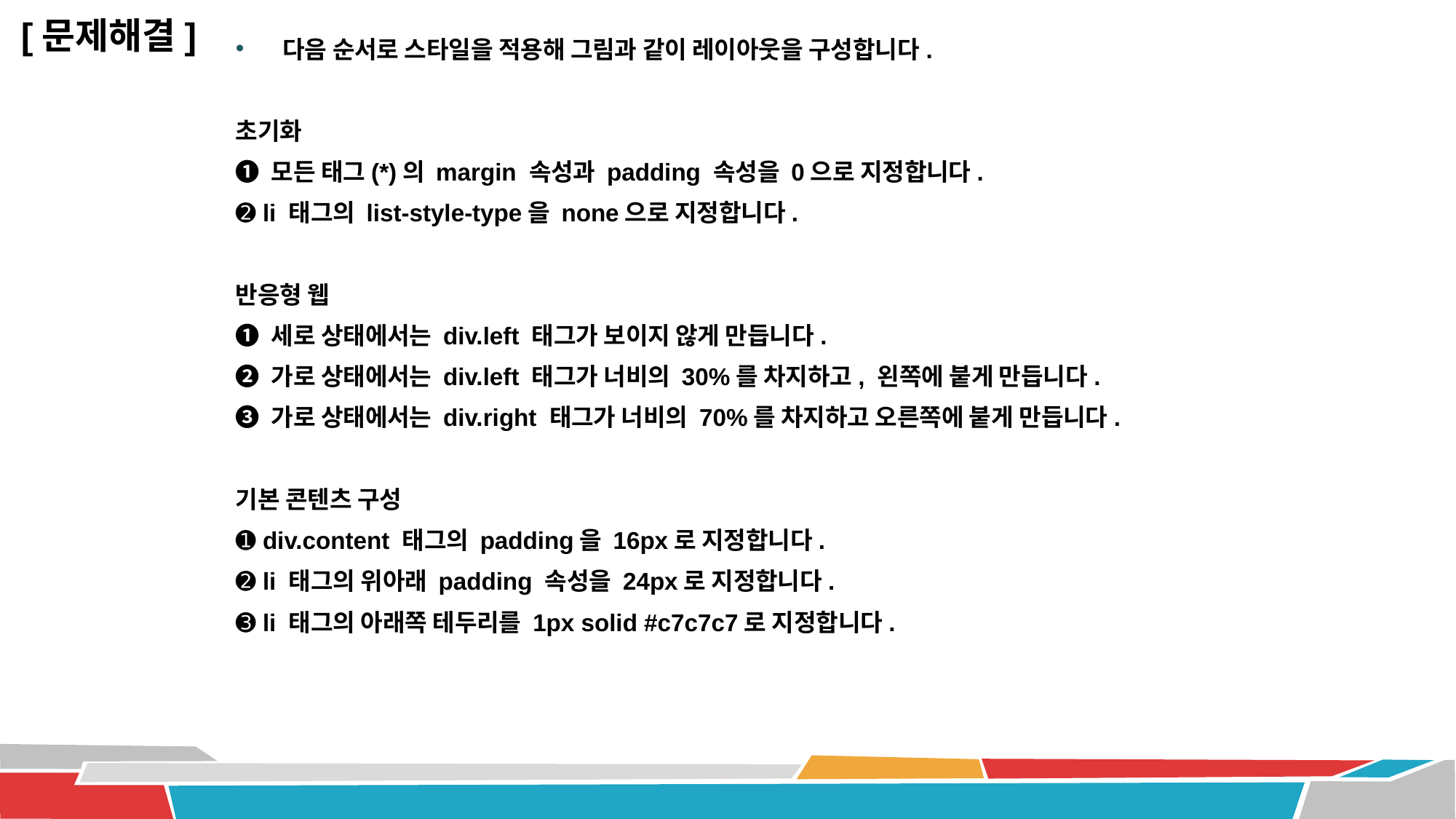

# [문제해결]
다음 순서로 스타일을 적용해 그림과 같이 레이아웃을 구성합니다.

초기화
➊ 모든 태그(*)의 margin 속성과 padding 속성을 0으로 지정합니다.
➋ li 태그의 list-style-type을 none으로 지정합니다.

반응형 웹
➊ 세로 상태에서는 div.left 태그가 보이지 않게 만듭니다.
➋ 가로 상태에서는 div.left 태그가 너비의 30%를 차지하고, 왼쪽에 붙게 만듭니다.
➌ 가로 상태에서는 div.right 태그가 너비의 70%를 차지하고 오른쪽에 붙게 만듭니다.

기본 콘텐츠 구성
➊ div.content 태그의 padding을 16px로 지정합니다.
➋ li 태그의 위아래 padding 속성을 24px로 지정합니다.
➌ li 태그의 아래쪽 테두리를 1px solid #c7c7c7로 지정합니다.